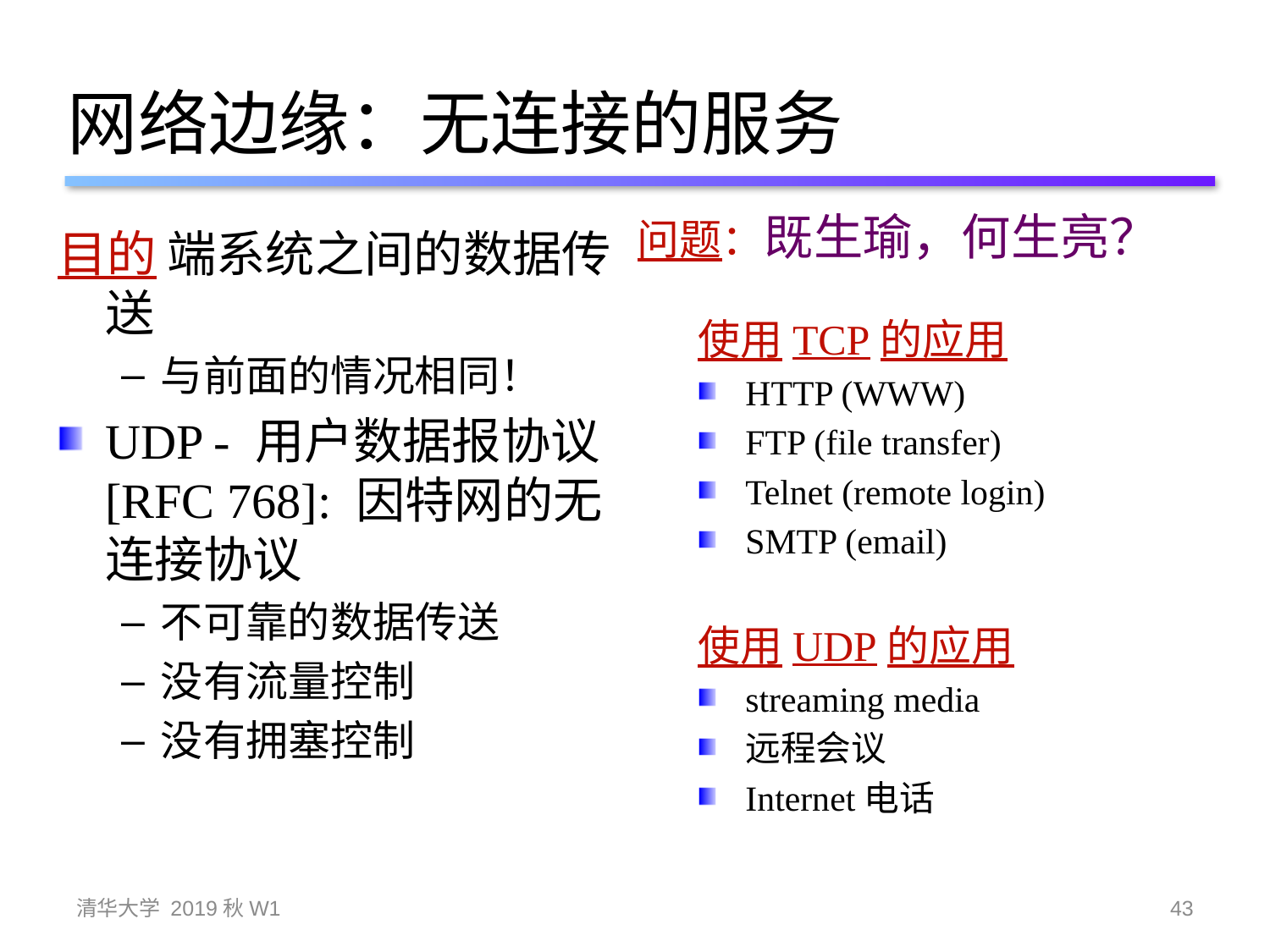

# 网络边缘：无连接的服务
问题：既生瑜，何生亮？
目的 端系统之间的数据传送
与前面的情况相同！
UDP - 用户数据报协议 [RFC 768]: 因特网的无连接协议
不可靠的数据传送
没有流量控制
没有拥塞控制
使用TCP的应用
HTTP (WWW)
FTP (file transfer)
Telnet (remote login)
SMTP (email)

使用UDP的应用
streaming media
远程会议
Internet电话
清华大学 2019秋W1
43